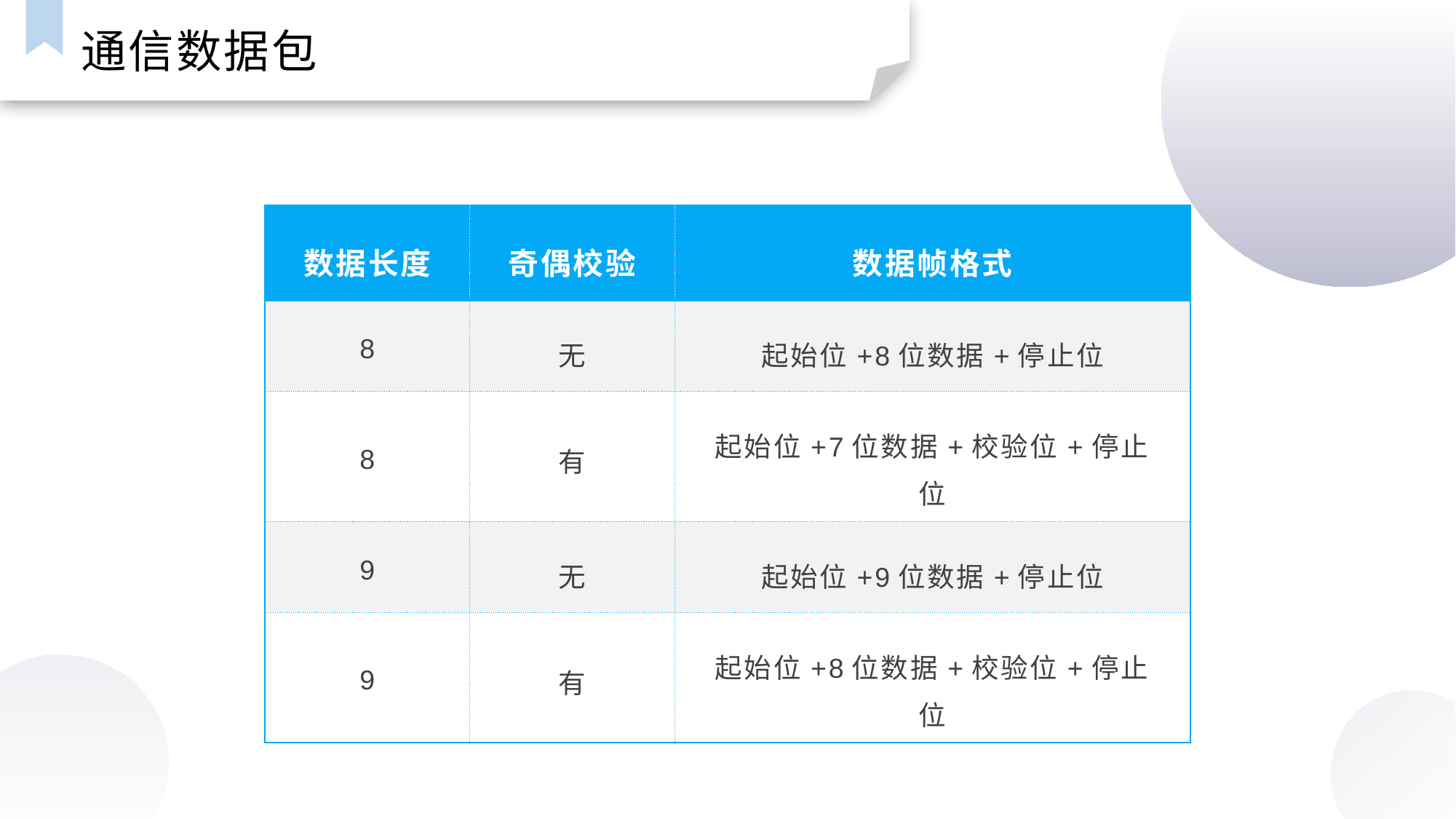

通信数据包
| 数据长度 | 奇偶校验 | 数据帧格式 |
| --- | --- | --- |
| 8 | 无 | 起始位+8位数据+停止位 |
| 8 | 有 | 起始位+7位数据+校验位+停止位 |
| 9 | 无 | 起始位+9位数据+停止位 |
| 9 | 有 | 起始位+8位数据+校验位+停止位 |